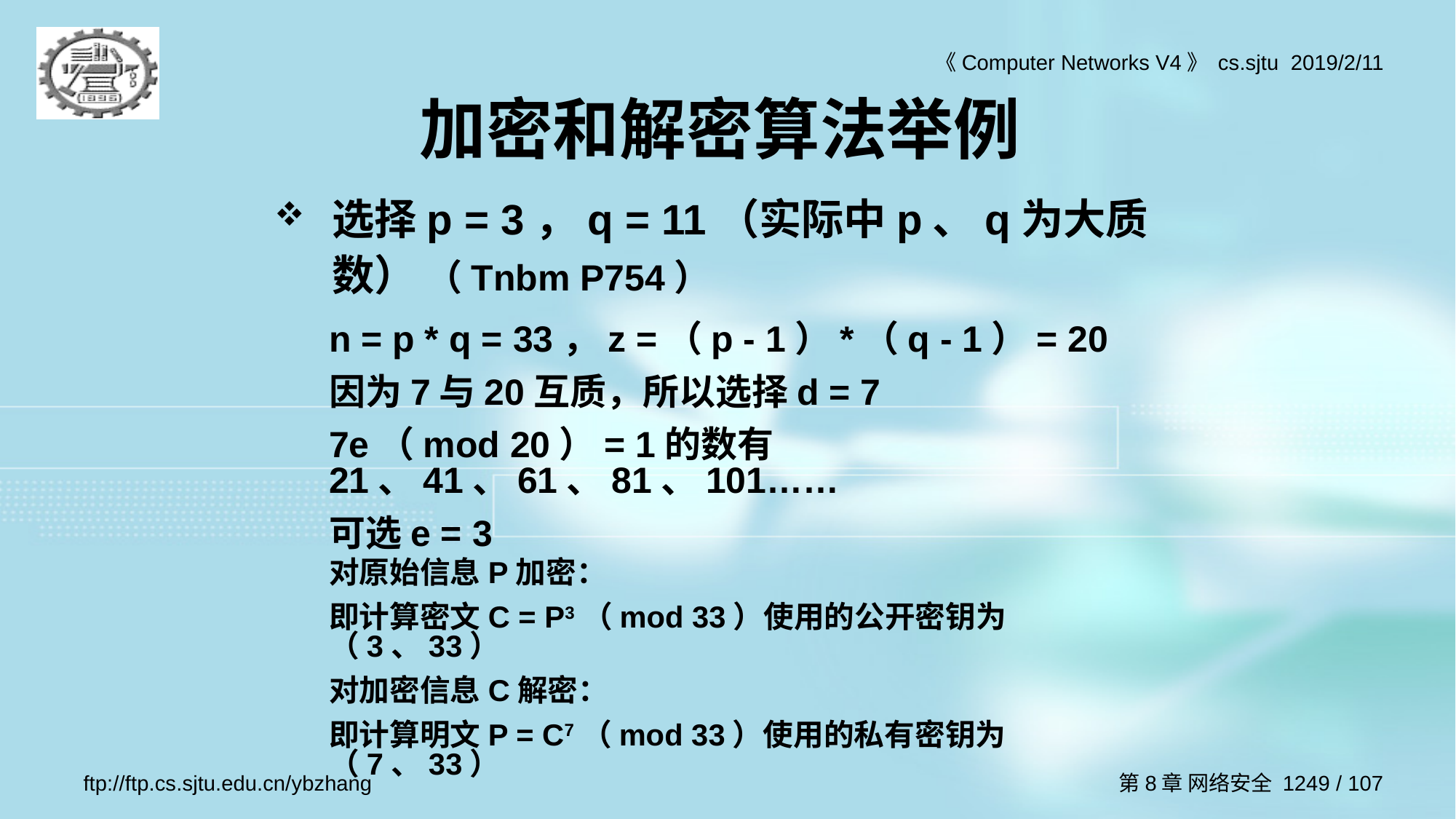

# 加密和解密算法举例
选择p = 3，q = 11（实际中p、q为大质数） （Tnbm P754）
n = p * q = 33，z =（p - 1）*（q - 1）= 20
因为7与20互质，所以选择d = 7
7e（mod 20）= 1的数有21、41、61、81、101……
可选e = 3
对原始信息P加密：
即计算密文C = P3（mod 33）使用的公开密钥为（3、33）
对加密信息C解密：
即计算明文P = C7（mod 33）使用的私有密钥为（7、33）